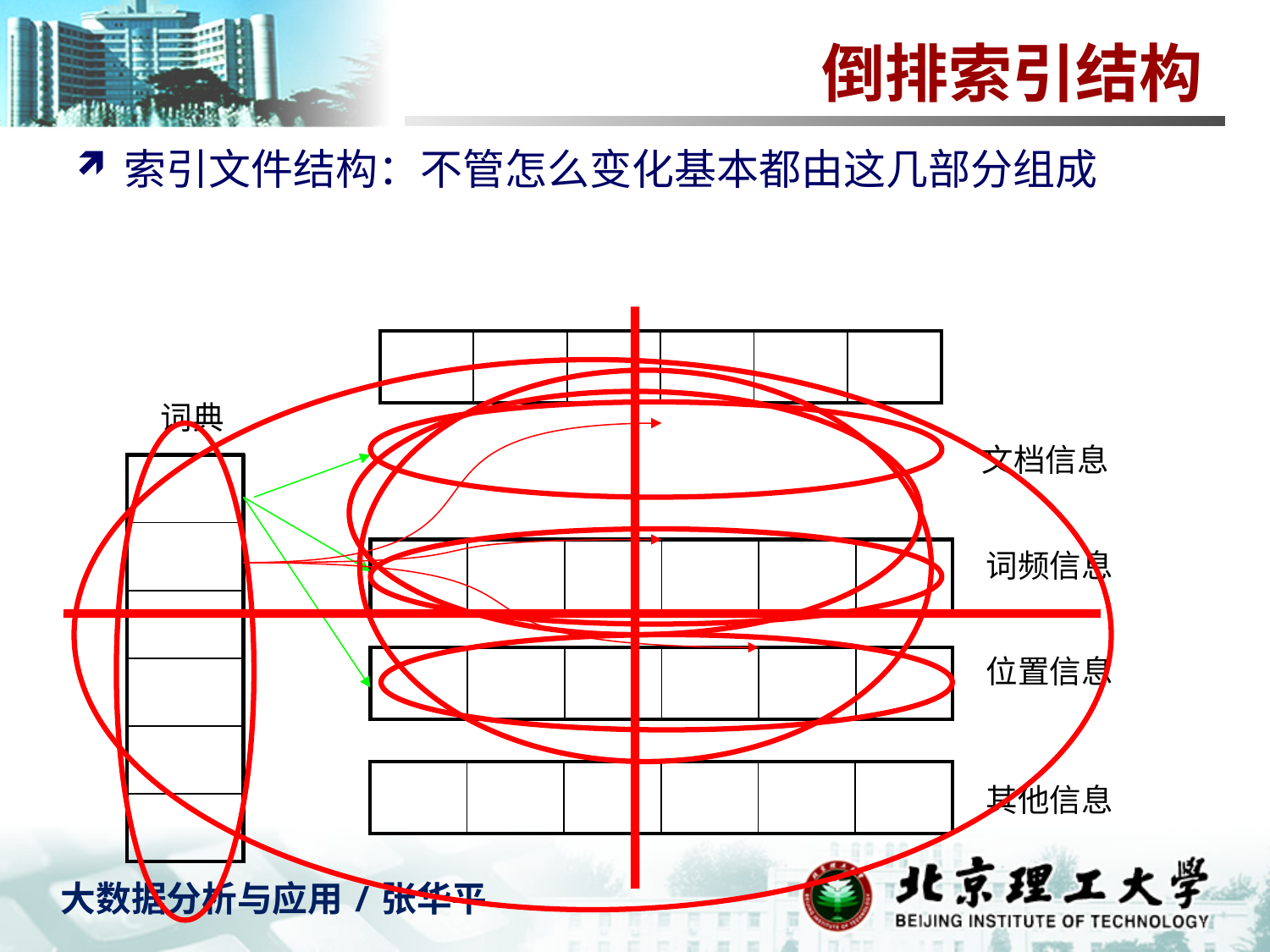

# 倒排索引结构
索引文件结构：不管怎么变化基本都由这几部分组成

|  |  |  |  |  |  |
| --- | --- | --- | --- | --- | --- |

词典

文档信息
|  |
| --- |
|  |
|  |
|  |
|  |
|  |

|  |  |  |  |  |  |
| --- | --- | --- | --- | --- | --- |
词频信息

位置信息
|  |  |  |  |  |  |
| --- | --- | --- | --- | --- | --- |
|  |  |  |  |  |  |
| --- | --- | --- | --- | --- | --- |
其他信息